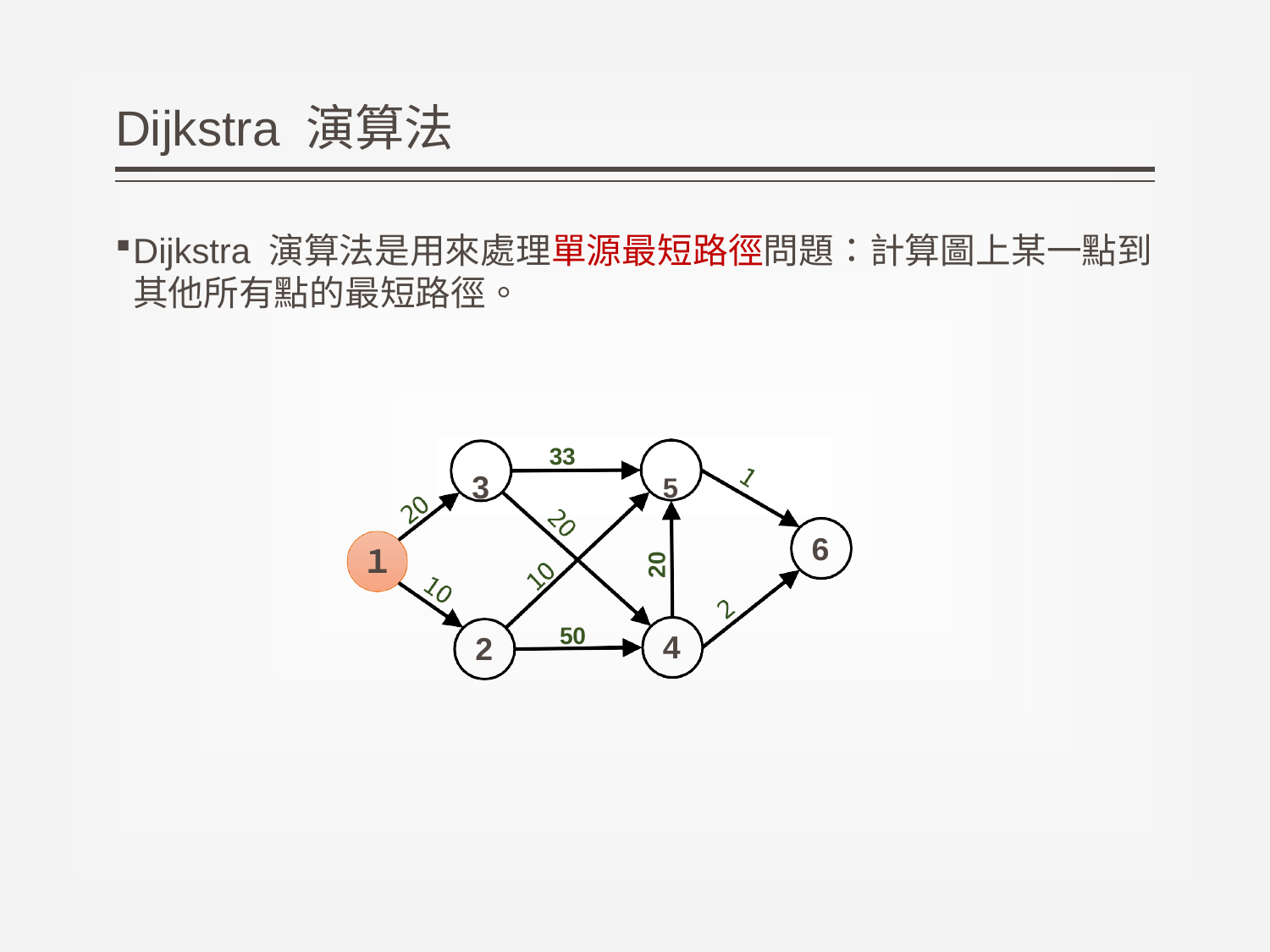

# Dijkstra 演算法
Dijkstra 演算法是用來處理單源最短路徑問題：計算圖上某一點到其他所有點的最短路徑。

33
3	5
6

１
20
50
4
2